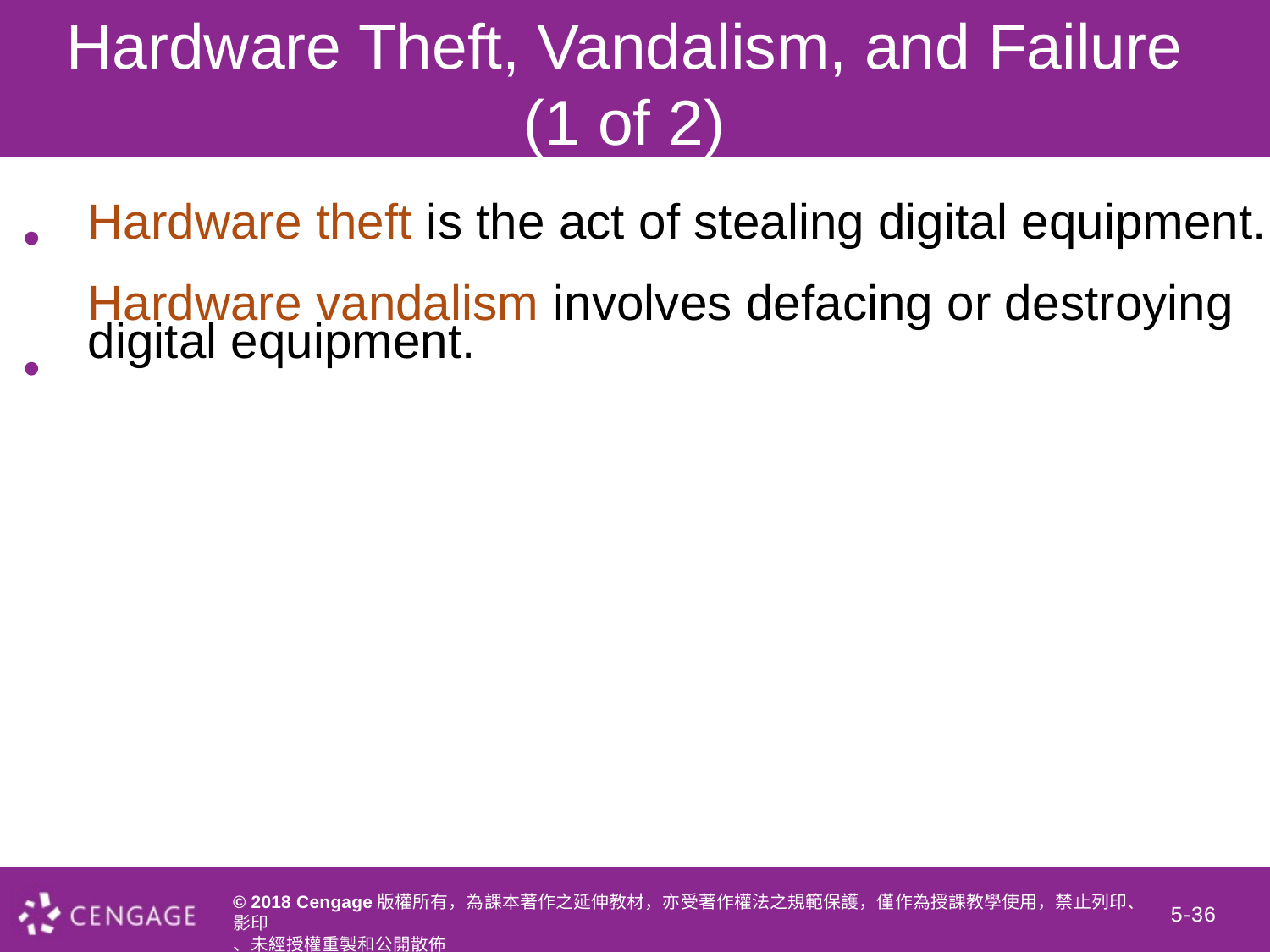

Hardware Theft, Vandalism, and Failure
(1 of 2)
•

Hardware theft is the act of stealing digital equipment.
Hardware vandalism involves defacing or destroying
digital equipment.
•

© 2018 Cengage版權所有，為課本著作之延伸教材，亦受著作權法之規範保護，僅作為授課教學使用，禁止列印、影印
、未經授權重製和公開散佈
5-36